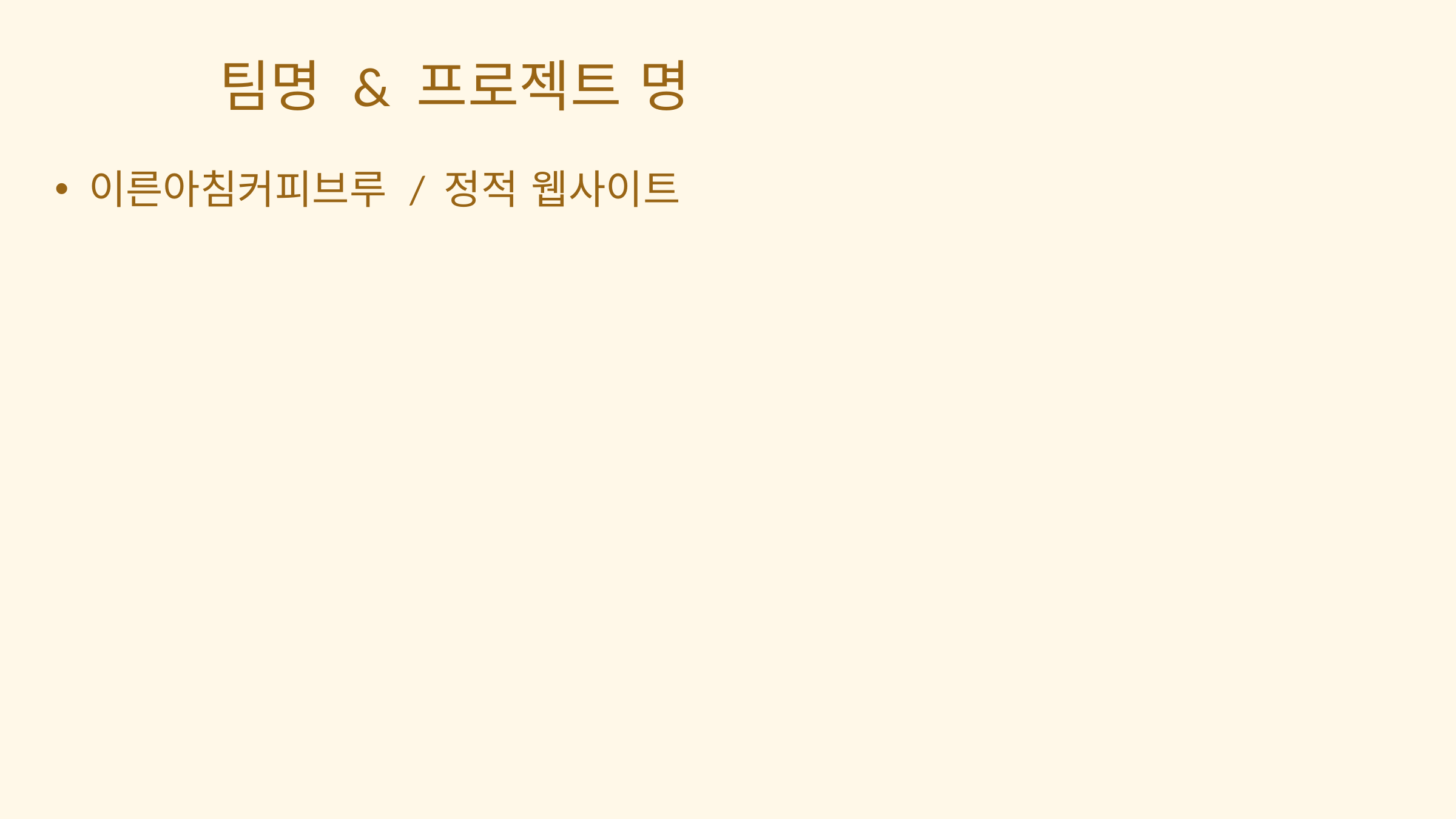

팀명 & 프로젝트 명
이른아침커피브루 / 정적 웹사이트